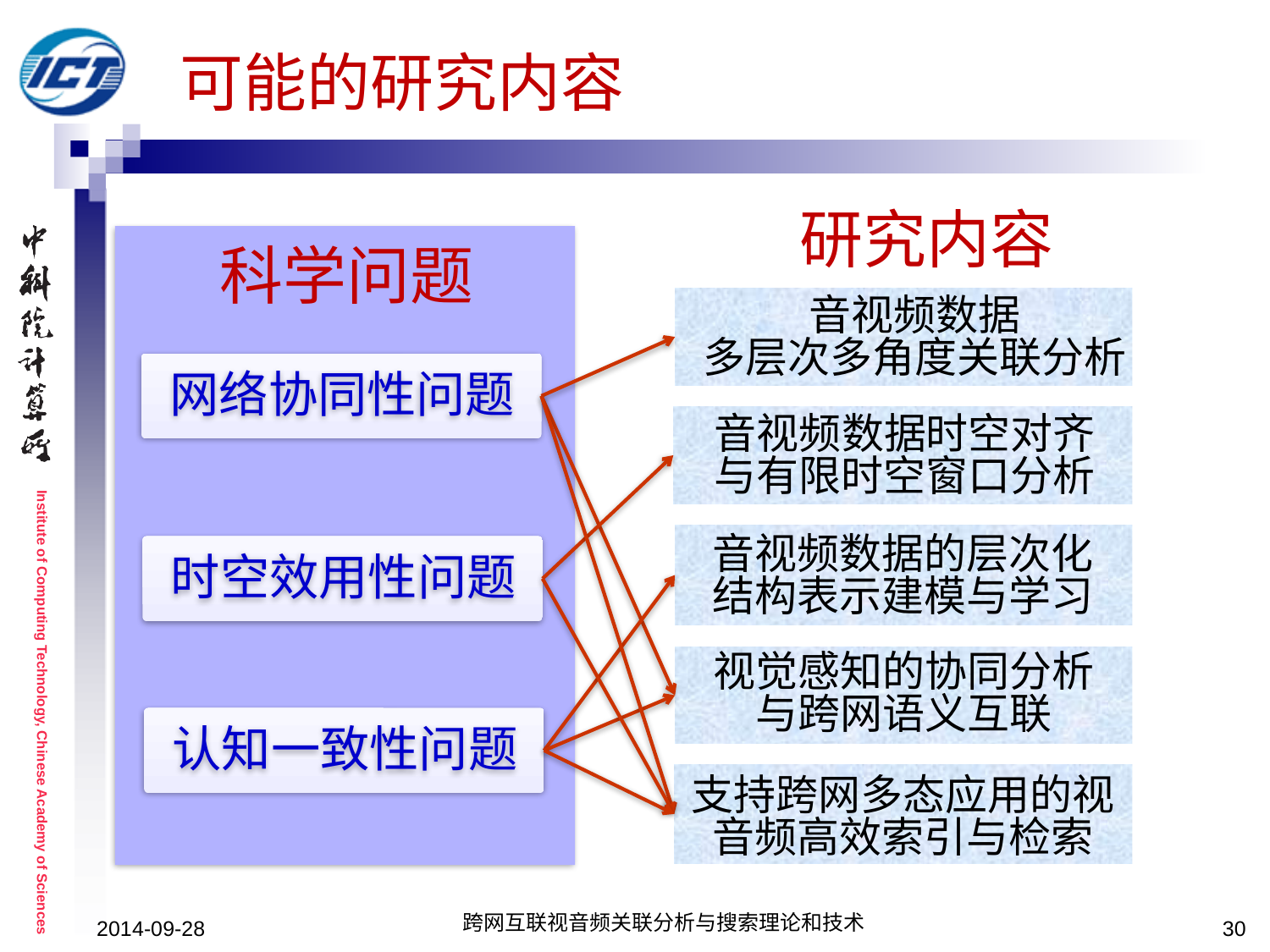

# 可能的研究内容
研究内容

科学问题

音视频数据
多层次多角度关联分析

网络协同性问题

音视频数据时空对齐
与有限时空窗口分析

音视频数据的层次化结构表示建模与学习

时空效用性问题
视觉感知的协同分析
与跨网语义互联

认知一致性问题

支持跨网多态应用的视音频高效索引与检索
2014-09-28
跨网互联视音频关联分析与搜索理论和技术
30